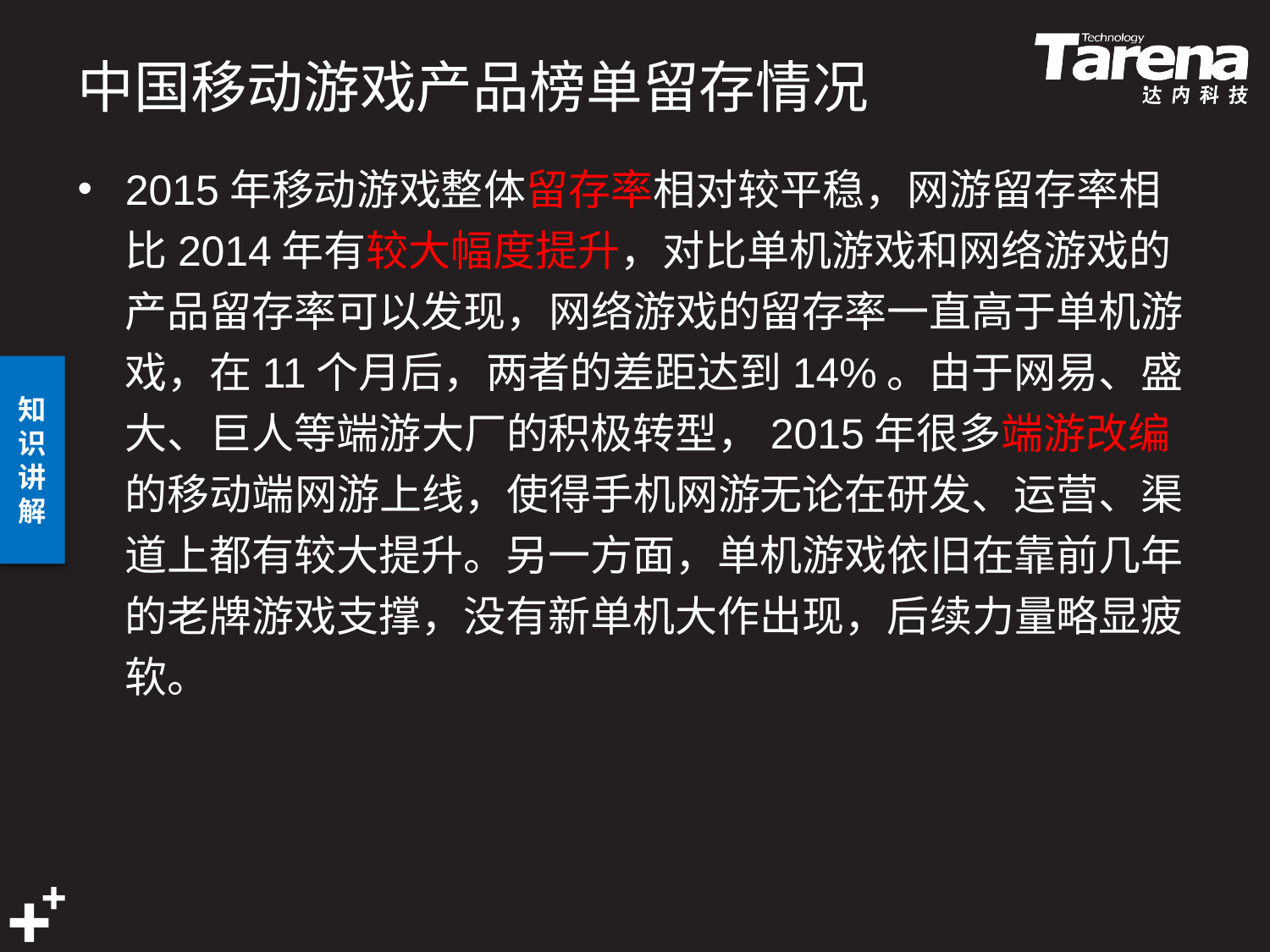

# 中国移动游戏产品榜单留存情况
2015年移动游戏整体留存率相对较平稳，网游留存率相比2014年有较大幅度提升，对比单机游戏和网络游戏的产品留存率可以发现，网络游戏的留存率一直高于单机游戏，在11个月后，两者的差距达到14%。由于网易、盛大、巨人等端游大厂的积极转型，2015年很多端游改编的移动端网游上线，使得手机网游无论在研发、运营、渠道上都有较大提升。另一方面，单机游戏依旧在靠前几年的老牌游戏支撑，没有新单机大作出现，后续力量略显疲软。